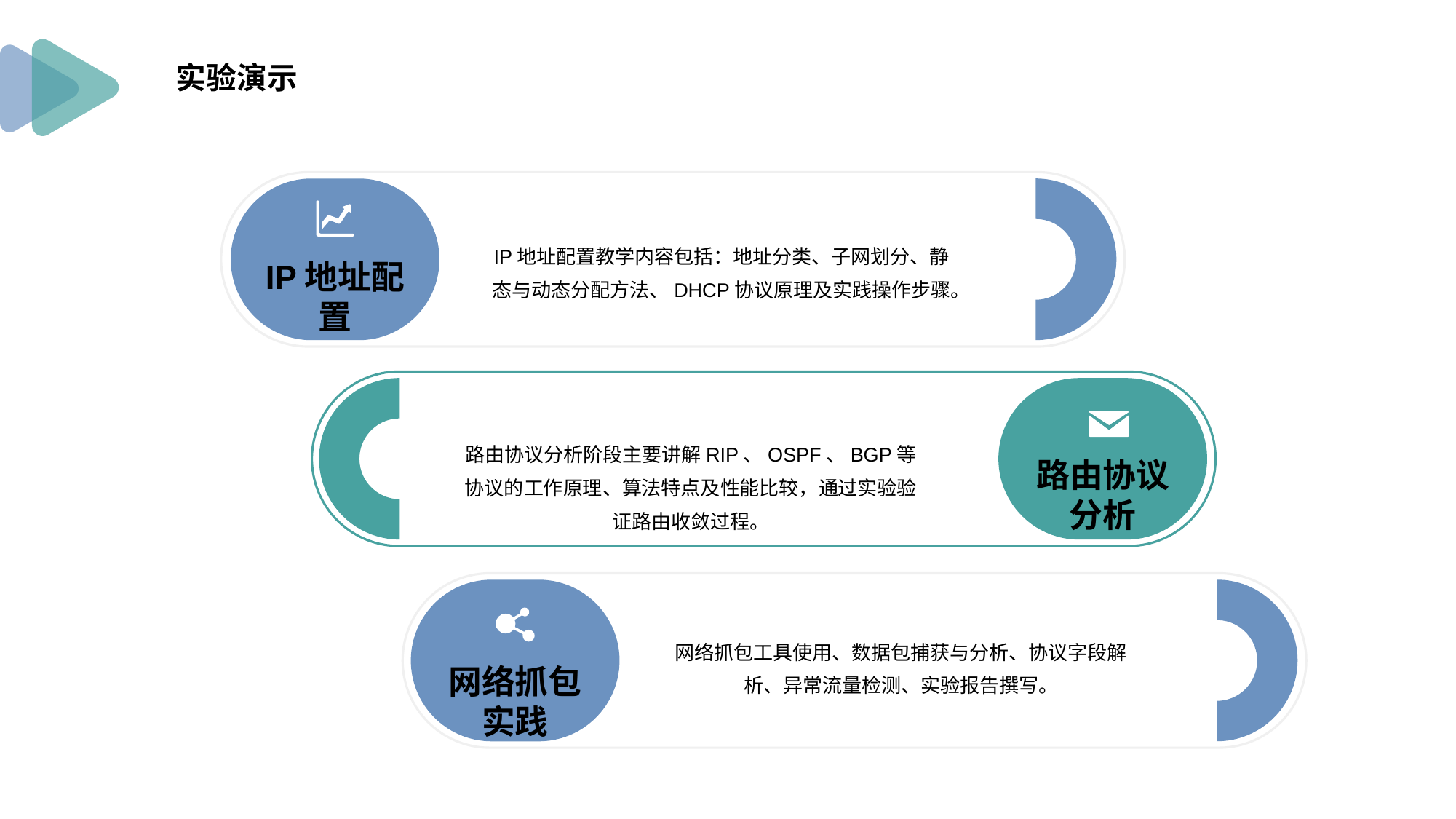

实验演示

IP地址配置教学内容包括：地址分类、子网划分、静态与动态分配方法、DHCP协议原理及实践操作步骤。
IP地址配置

路由协议分析阶段主要讲解RIP、OSPF、BGP等协议的工作原理、算法特点及性能比较，通过实验验证路由收敛过程。
路由协议分析

网络抓包工具使用、数据包捕获与分析、协议字段解析、异常流量检测、实验报告撰写。
网络抓包实践